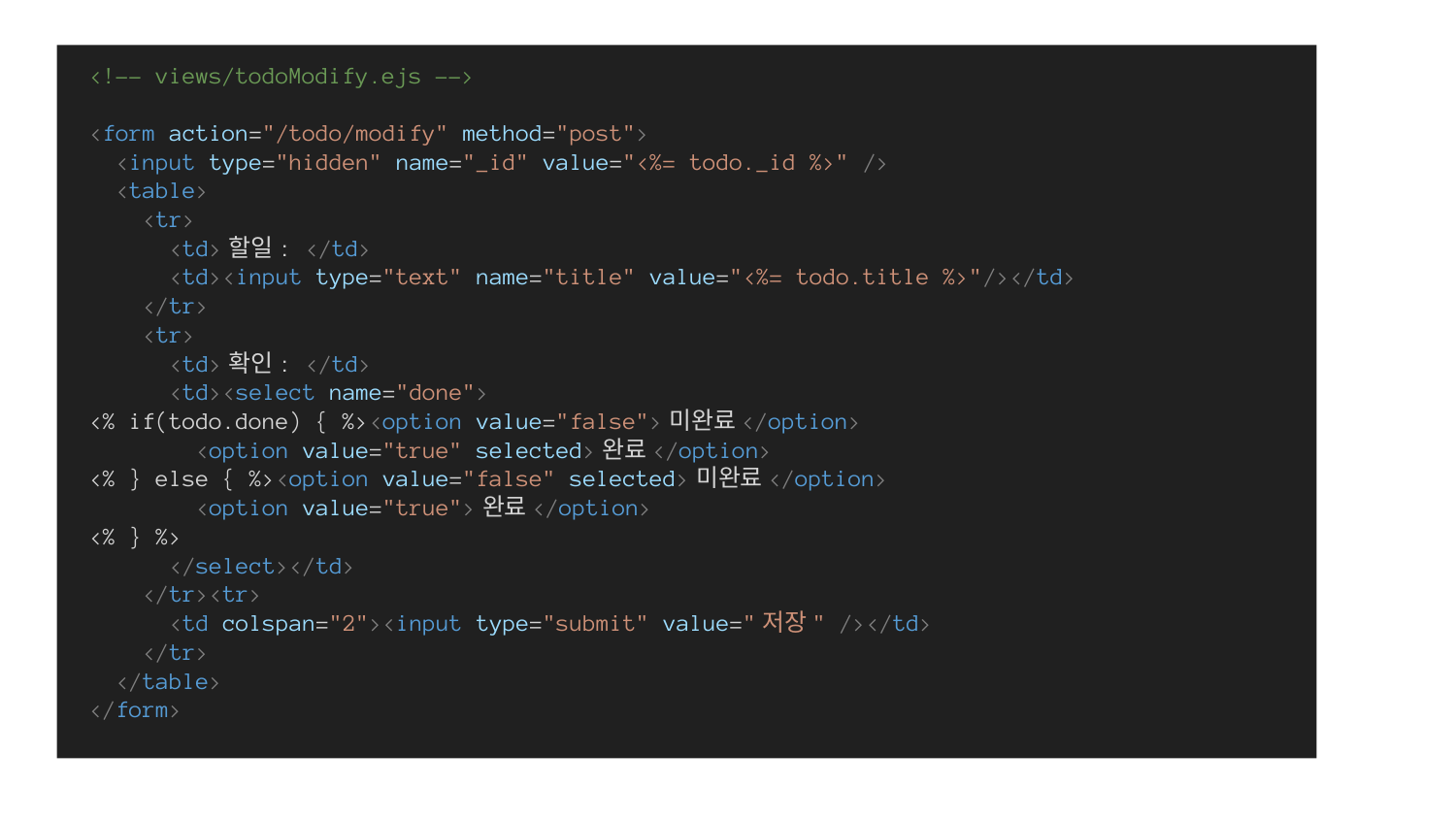

<!-- views/todoModify.ejs -->

<form action="/todo/modify" method="post">
  <input type="hidden" name="_id" value="<%= todo._id %>" />
  <table>
    <tr>
      <td>할일: </td>
      <td><input type="text" name="title" value="<%= todo.title %>"/></td>
    </tr>
    <tr>
      <td>확인: </td>
      <td><select name="done">
<% if(todo.done) { %><option value="false">미완료</option>
        <option value="true" selected>완료</option>
<% } else { %><option value="false" selected>미완료</option>
        <option value="true">완료</option>
<% } %>
      </select></td>
    </tr><tr>
      <td colspan="2"><input type="submit" value="저장" /></td>
    </tr>
  </table>
</form>